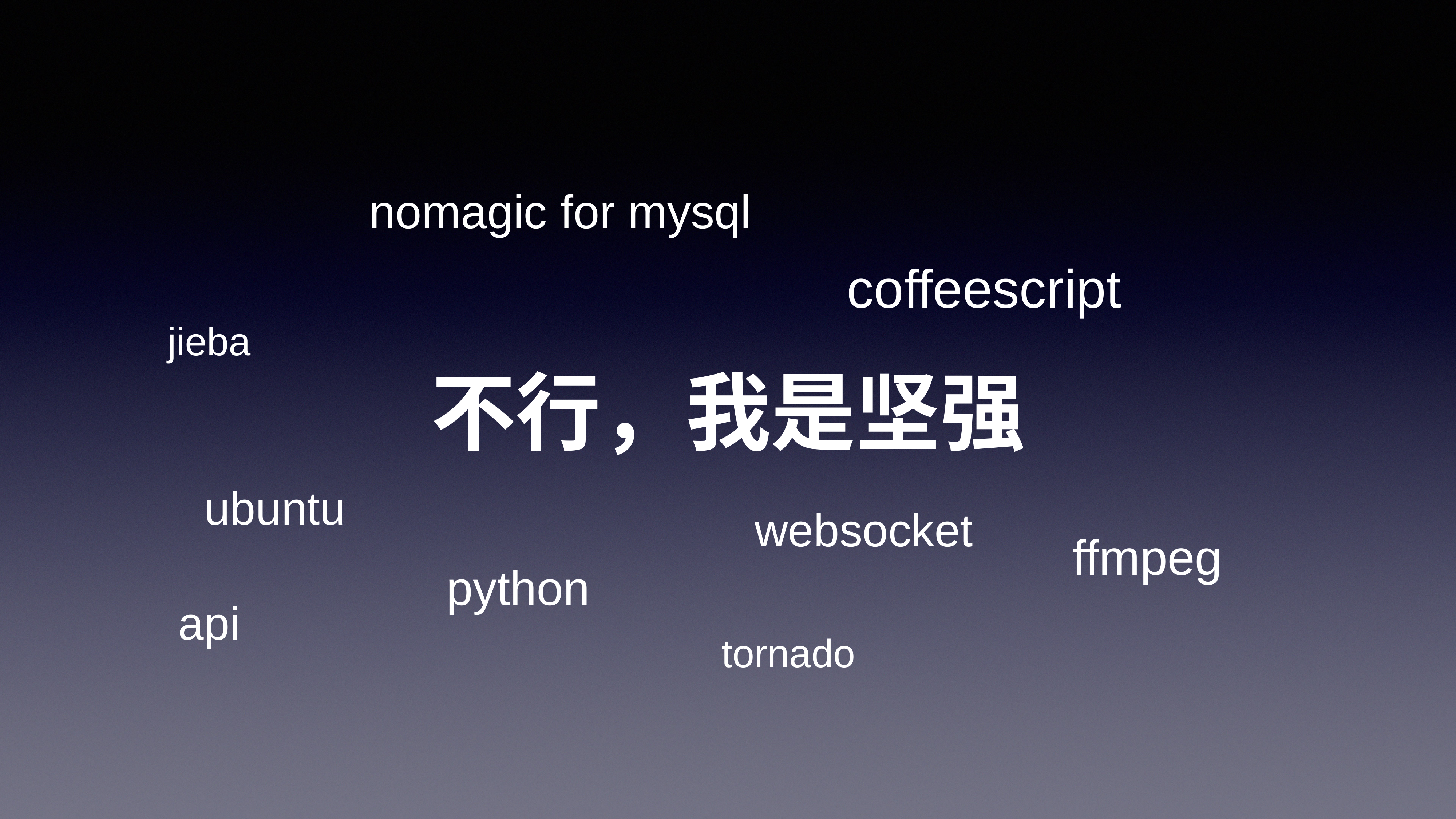

nomagic for mysql
coffeescript
# 不行，我是坚强
jieba
ubuntu
websocket
ffmpeg
python
api
tornado